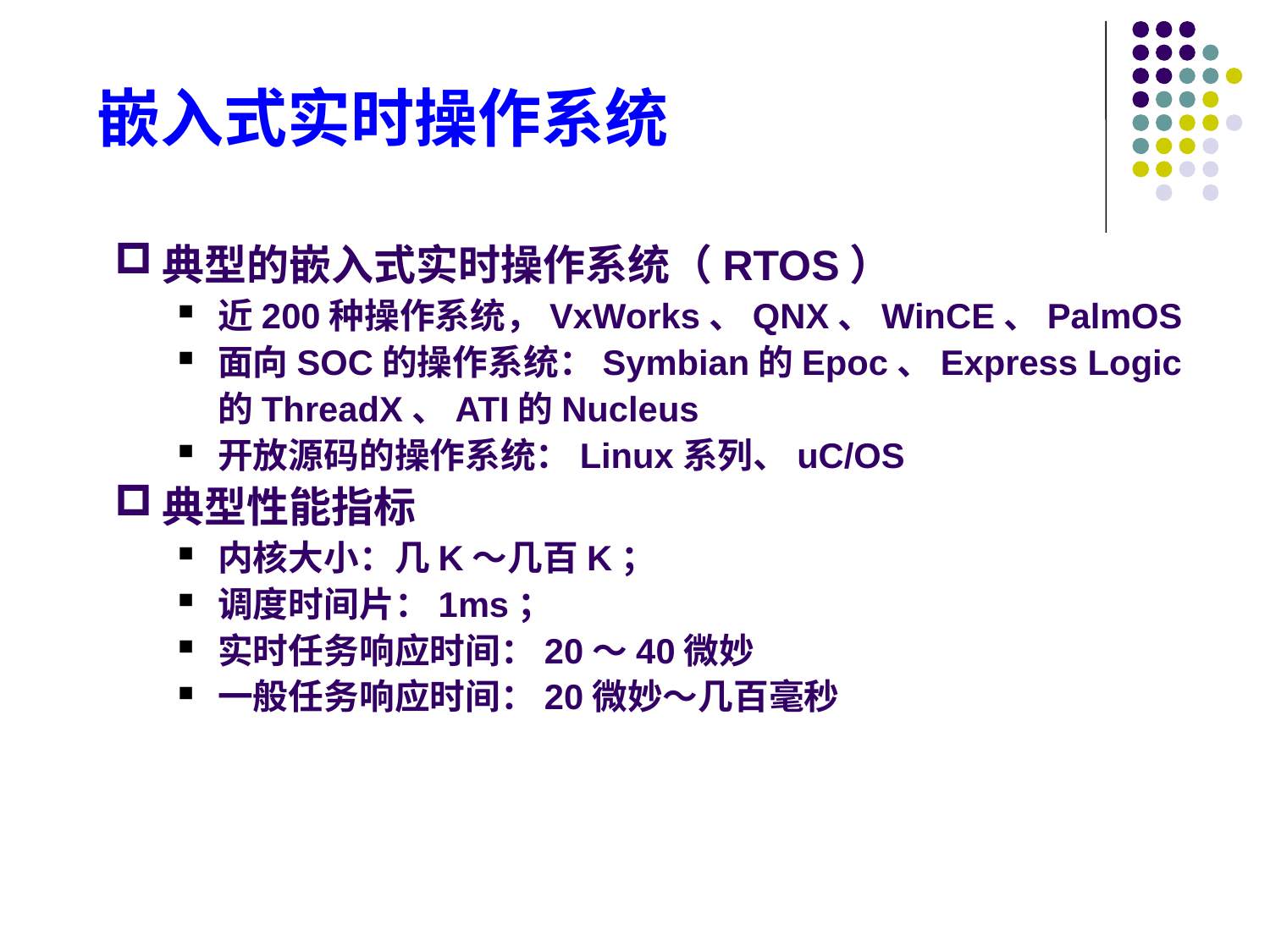

嵌入式实时操作系统
典型的嵌入式实时操作系统（RTOS）
近200种操作系统，VxWorks、QNX、WinCE、PalmOS
面向SOC的操作系统：Symbian的Epoc、Express Logic的ThreadX、ATI的Nucleus
开放源码的操作系统：Linux系列、uC/OS
典型性能指标
内核大小：几K～几百K；
调度时间片：1ms；
实时任务响应时间：20～40微妙
一般任务响应时间：20微妙～几百毫秒